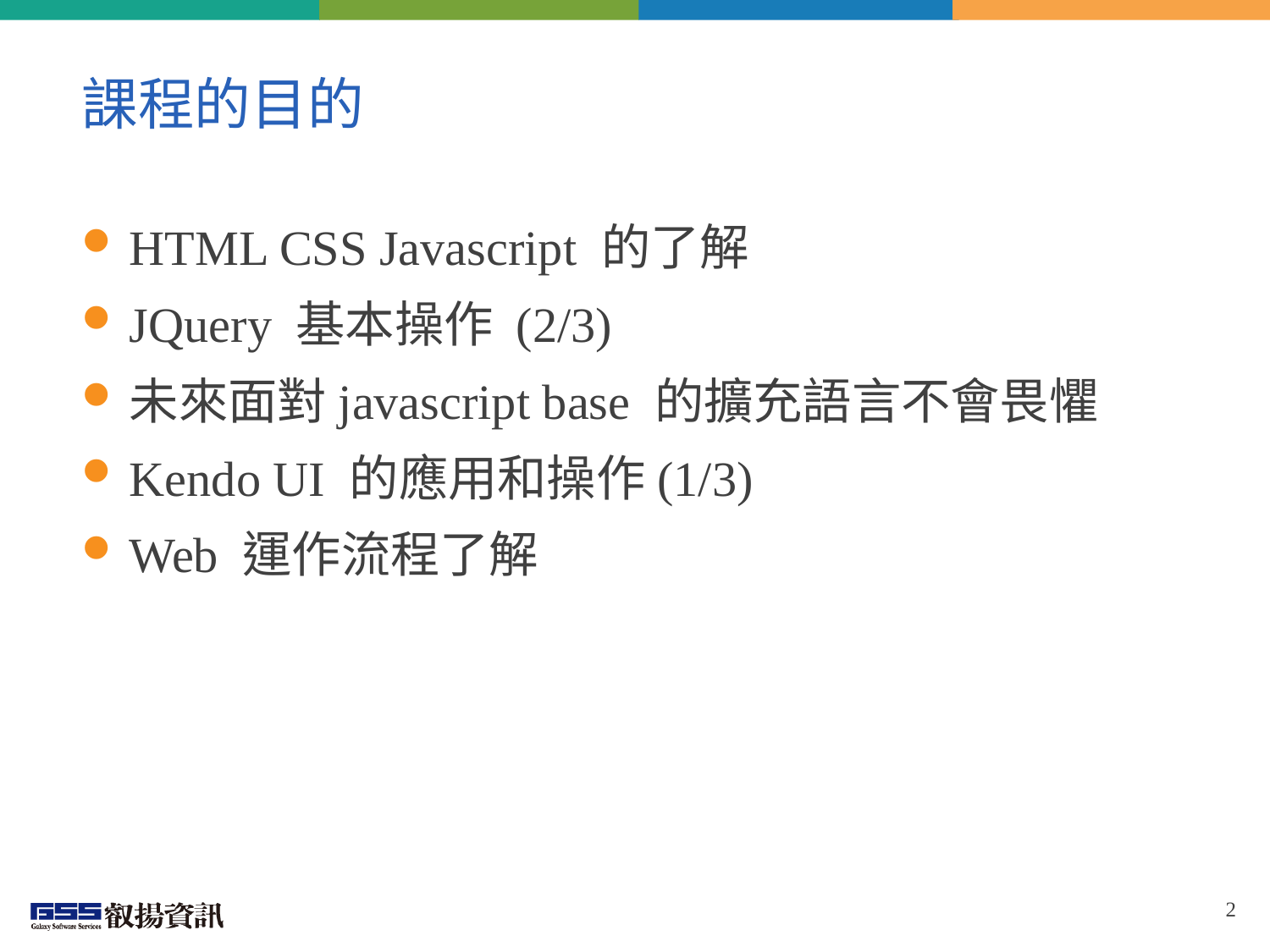

# 課程的目的
HTML CSS Javascript 的了解
JQuery 基本操作 (2/3)
未來面對javascript base 的擴充語言不會畏懼
Kendo UI 的應用和操作(1/3)
Web 運作流程了解